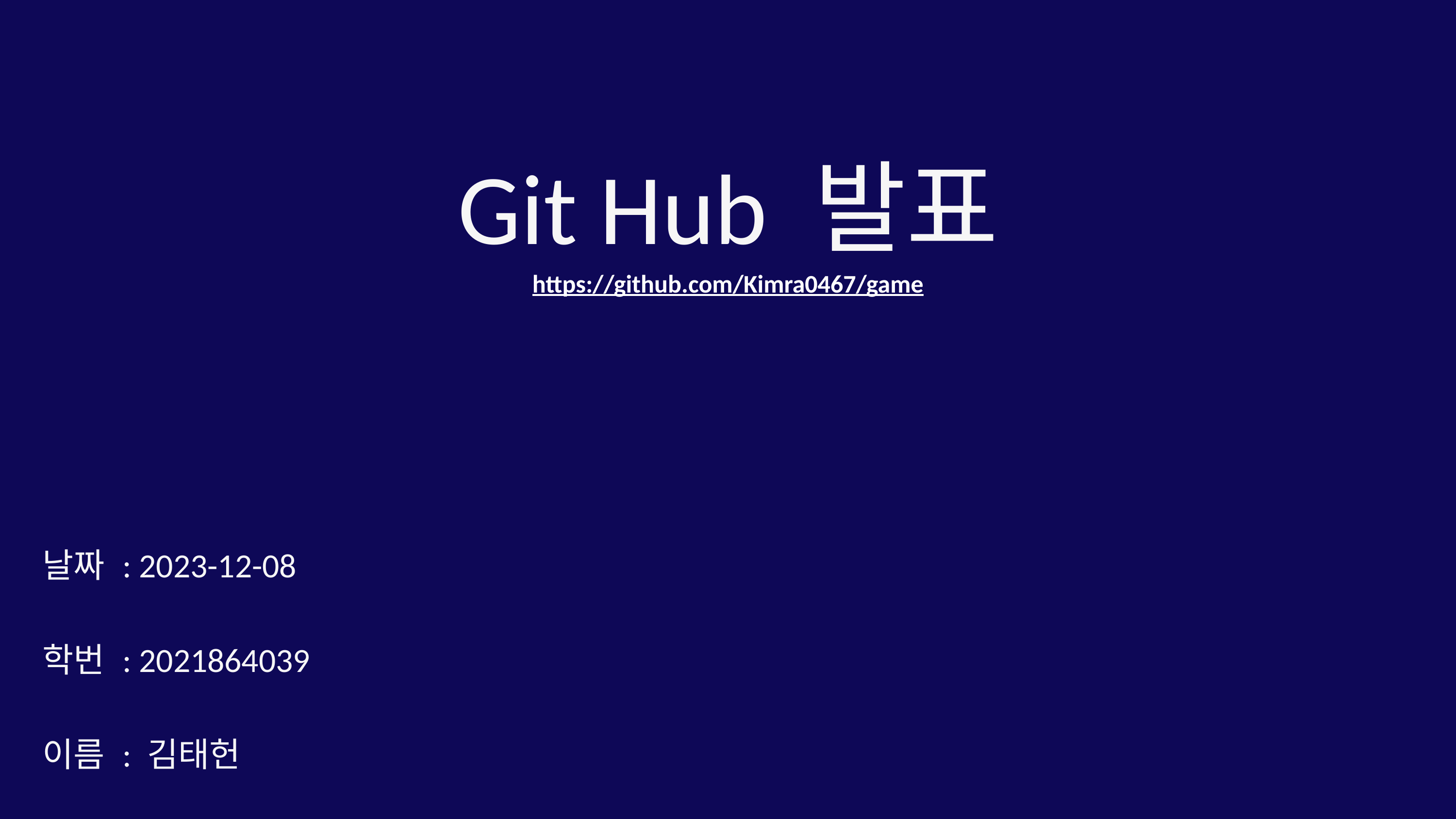

Git Hub 발표
https://github.com/Kimra0467/game
날짜 : 2023-12-08

학번 : 2021864039

이름 : 김태헌